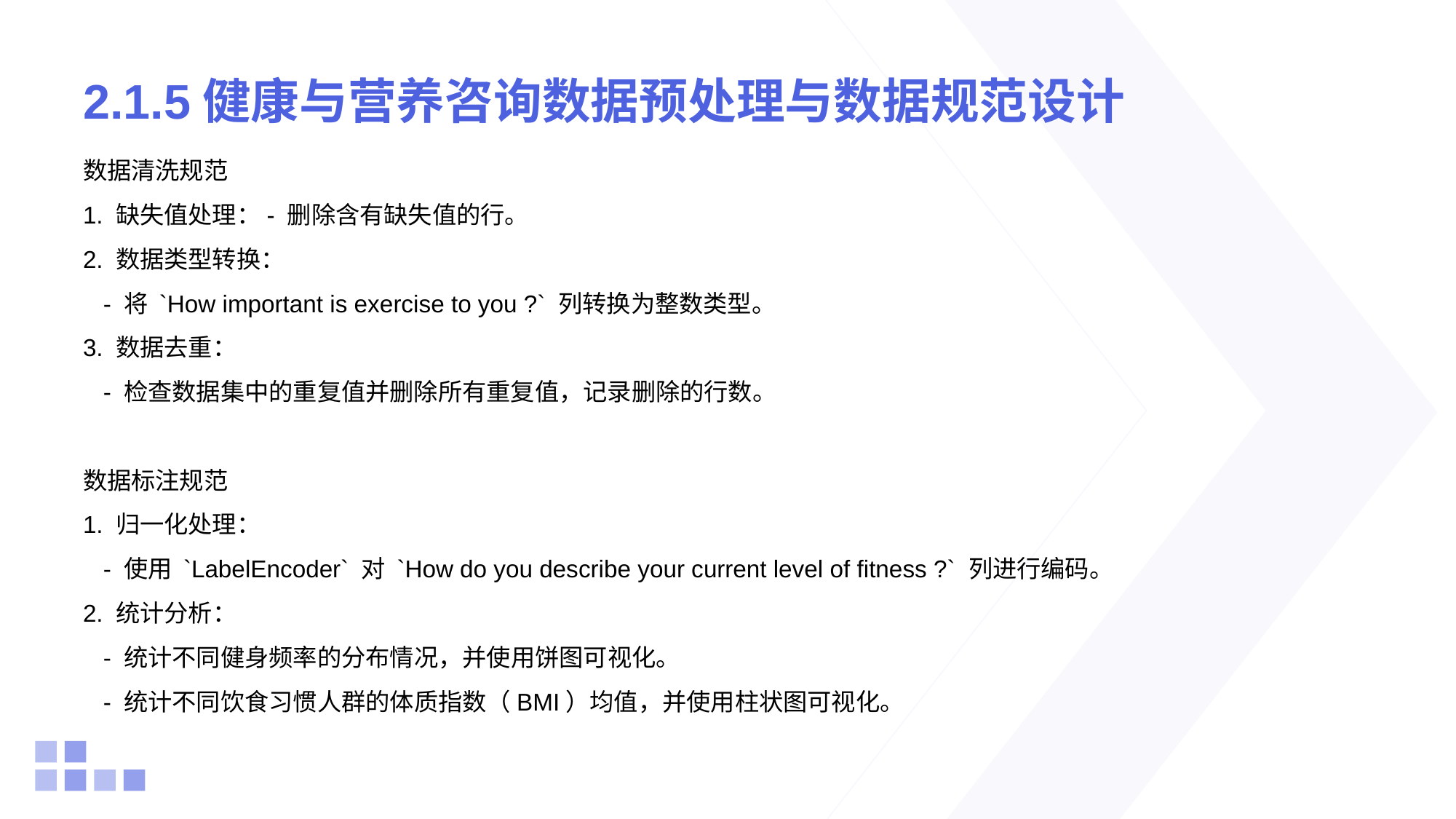

# 2.1.5健康与营养咨询数据预处理与数据规范设计
数据清洗规范
1. 缺失值处理：- 删除含有缺失值的行。
2. 数据类型转换：
   - 将 `How important is exercise to you ?` 列转换为整数类型。
3. 数据去重：
   - 检查数据集中的重复值并删除所有重复值，记录删除的行数。

数据标注规范
1. 归一化处理：
   - 使用 `LabelEncoder` 对 `How do you describe your current level of fitness ?` 列进行编码。
2. 统计分析：
   - 统计不同健身频率的分布情况，并使用饼图可视化。
   - 统计不同饮食习惯人群的体质指数（BMI）均值，并使用柱状图可视化。